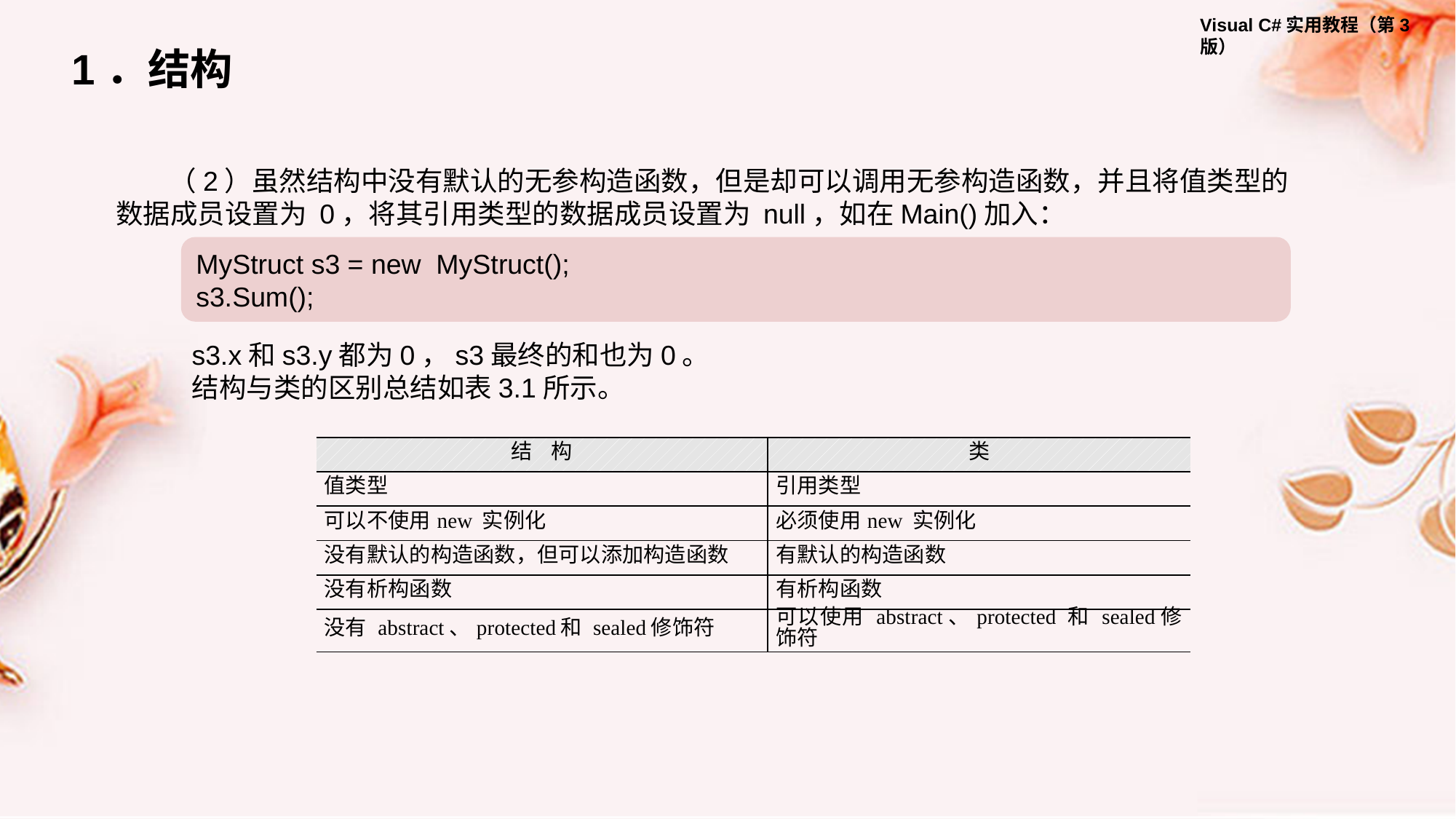

1．结构
（2）虽然结构中没有默认的无参构造函数，但是却可以调用无参构造函数，并且将值类型的数据成员设置为 0，将其引用类型的数据成员设置为 null，如在Main()加入：
MyStruct s3 = new  MyStruct();
s3.Sum();
s3.x和s3.y都为0，s3最终的和也为0。
结构与类的区别总结如表3.1所示。
| 结 构 | 类 |
| --- | --- |
| 值类型 | 引用类型 |
| 可以不使用new 实例化 | 必须使用new 实例化 |
| 没有默认的构造函数，但可以添加构造函数 | 有默认的构造函数 |
| 没有析构函数 | 有析构函数 |
| 没有 abstract、protected和 sealed修饰符 | 可以使用 abstract、protected 和 sealed修饰符 |